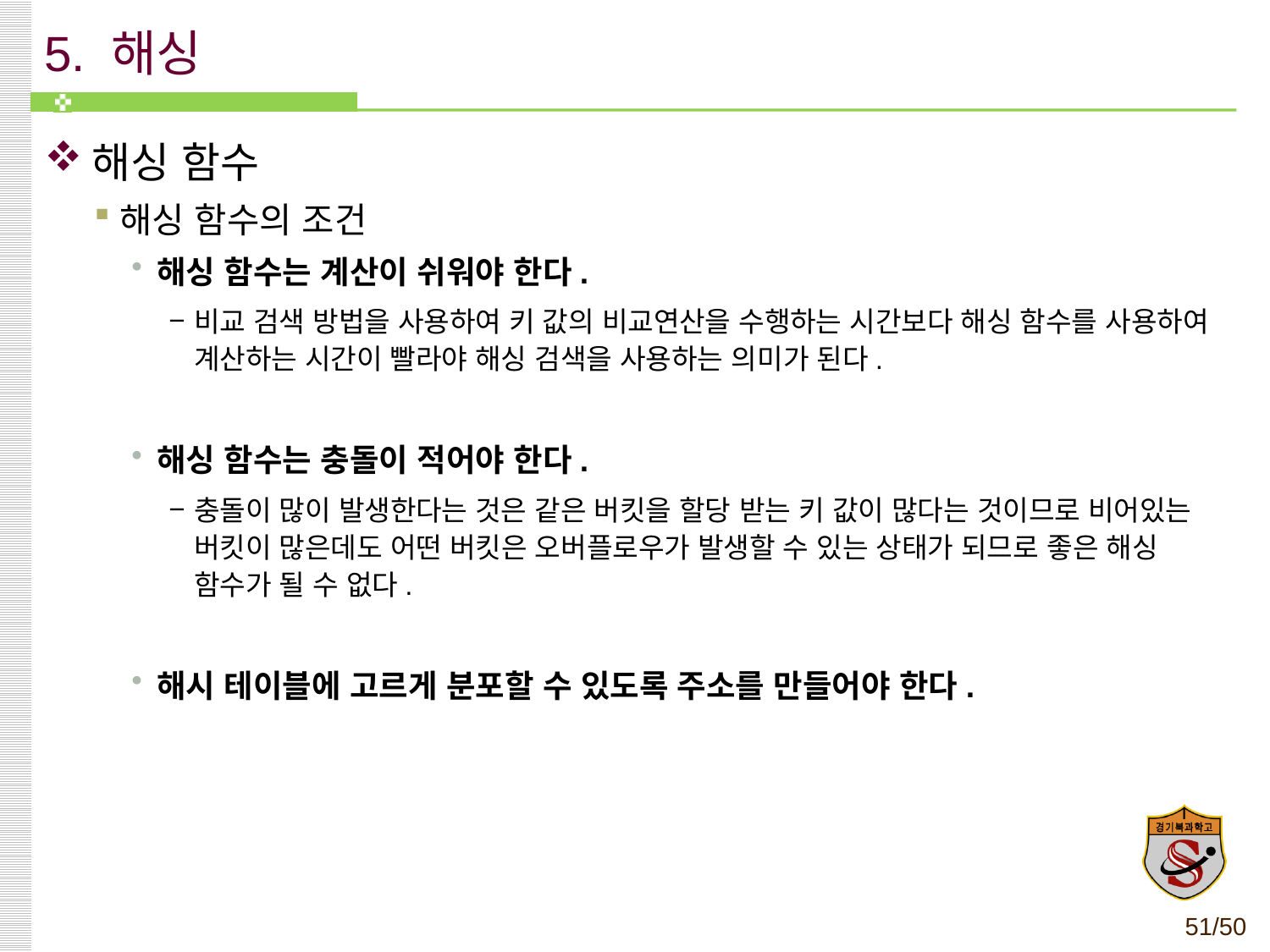

# 5. 해싱
해싱 함수
해싱 함수의 조건
해싱 함수는 계산이 쉬워야 한다.
비교 검색 방법을 사용하여 키 값의 비교연산을 수행하는 시간보다 해싱 함수를 사용하여 계산하는 시간이 빨라야 해싱 검색을 사용하는 의미가 된다.

해싱 함수는 충돌이 적어야 한다.
충돌이 많이 발생한다는 것은 같은 버킷을 할당 받는 키 값이 많다는 것이므로 비어있는 버킷이 많은데도 어떤 버킷은 오버플로우가 발생할 수 있는 상태가 되므로 좋은 해싱 함수가 될 수 없다.

해시 테이블에 고르게 분포할 수 있도록 주소를 만들어야 한다.